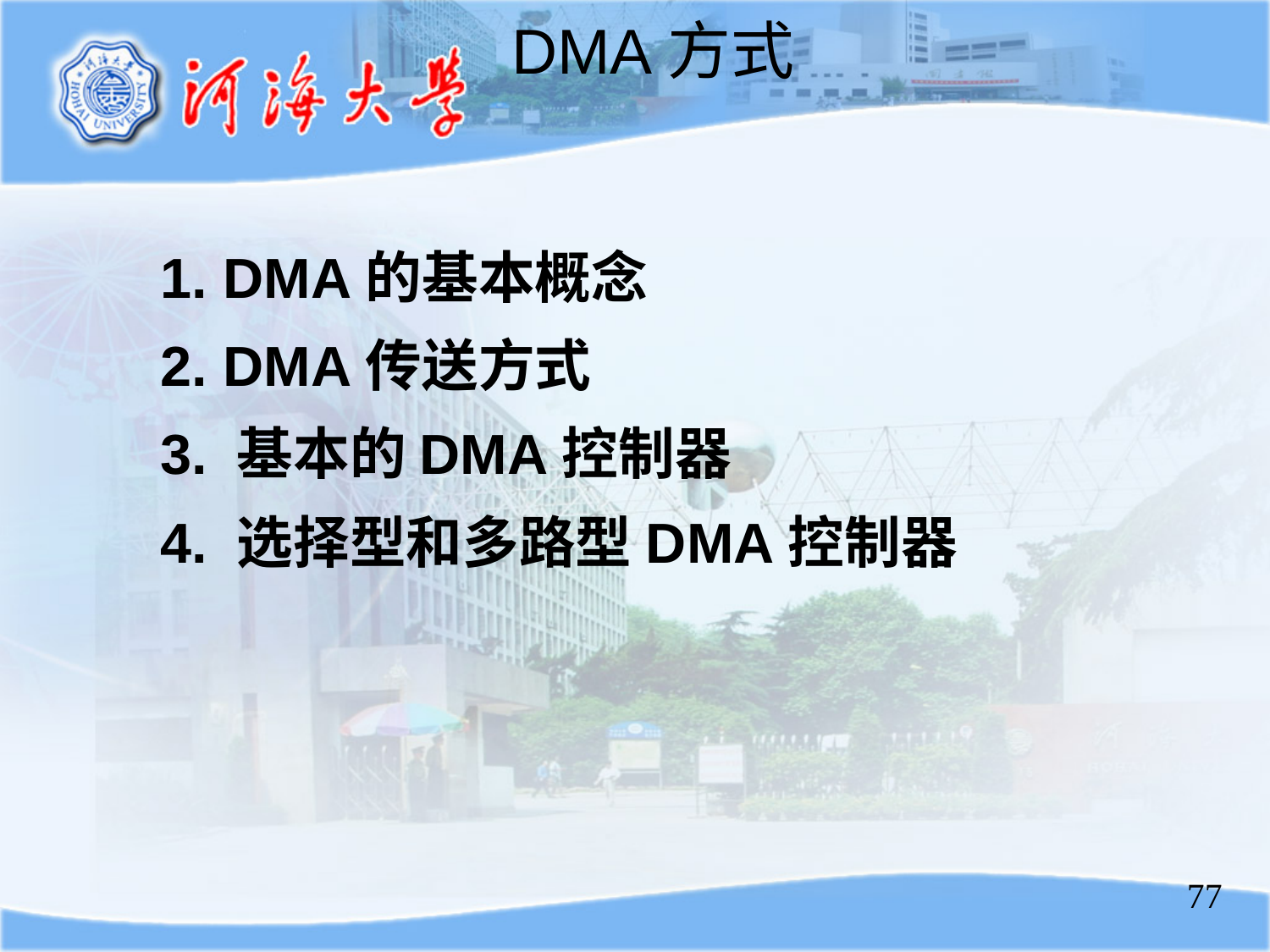

DMA方式

	1. DMA的基本概念
	2. DMA传送方式
	3. 基本的DMA控制器
	4. 选择型和多路型DMA控制器
77